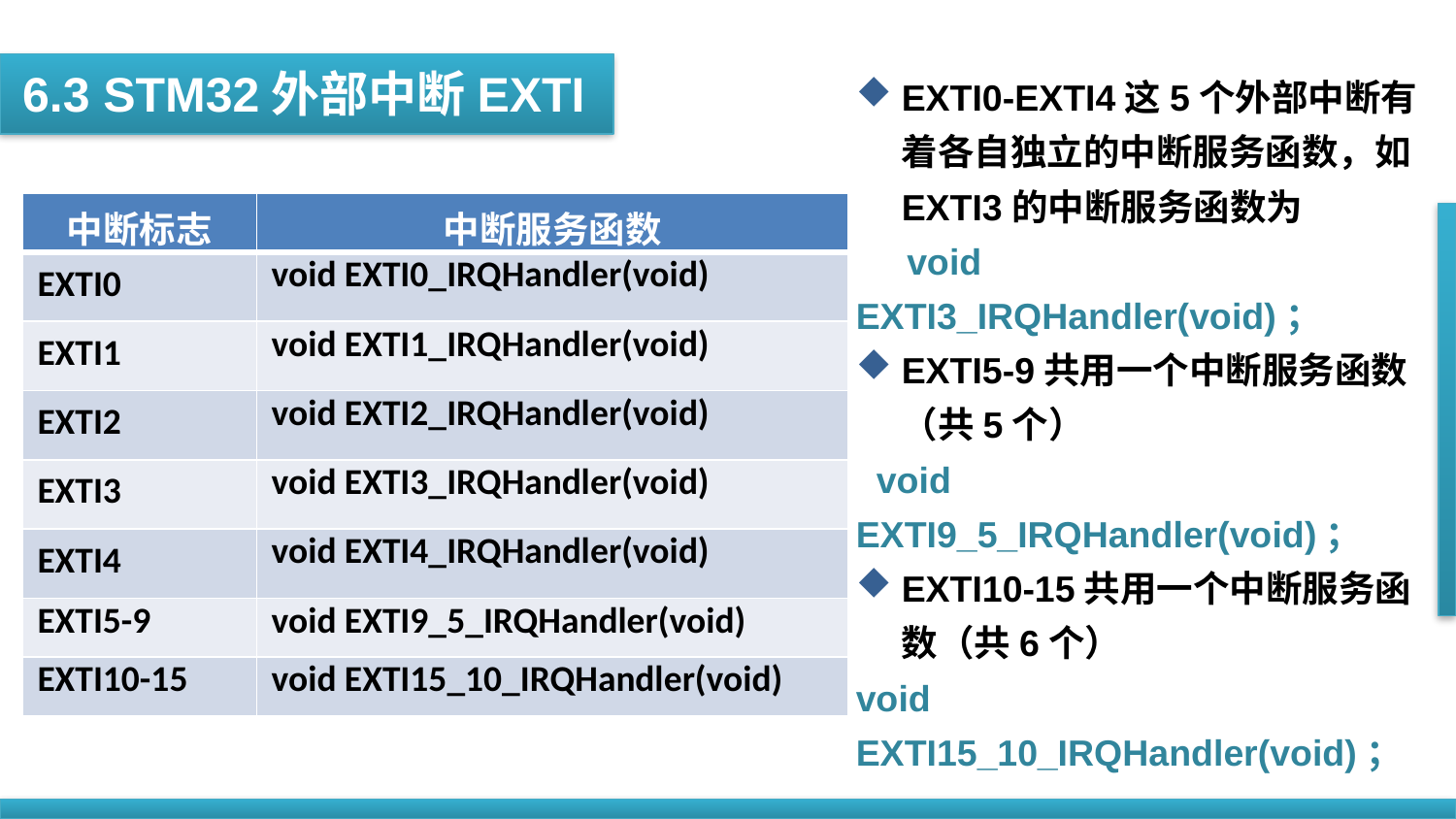

6.3 STM32外部中断EXTI
EXTI0-EXTI4这5个外部中断有着各自独立的中断服务函数，如EXTI3的中断服务函数为
     void EXTI3_IRQHandler(void)；
EXTI5-9共用一个中断服务函数（共5个）
  void EXTI9_5_IRQHandler(void)；
EXTI10-15共用一个中断服务函数（共6个）
void EXTI15_10_IRQHandler(void)；
| 中断标志 | 中断服务函数 |
| --- | --- |
| EXTI0 | void EXTI0\_IRQHandler(void) |
| EXTI1 | void EXTI1\_IRQHandler(void) |
| EXTI2 | void EXTI2\_IRQHandler(void) |
| EXTI3 | void EXTI3\_IRQHandler(void) |
| EXTI4 | void EXTI4\_IRQHandler(void) |
| EXTI5-9 | void EXTI9\_5\_IRQHandler(void) |
| EXTI10-15 | void EXTI15\_10\_IRQHandler(void) |